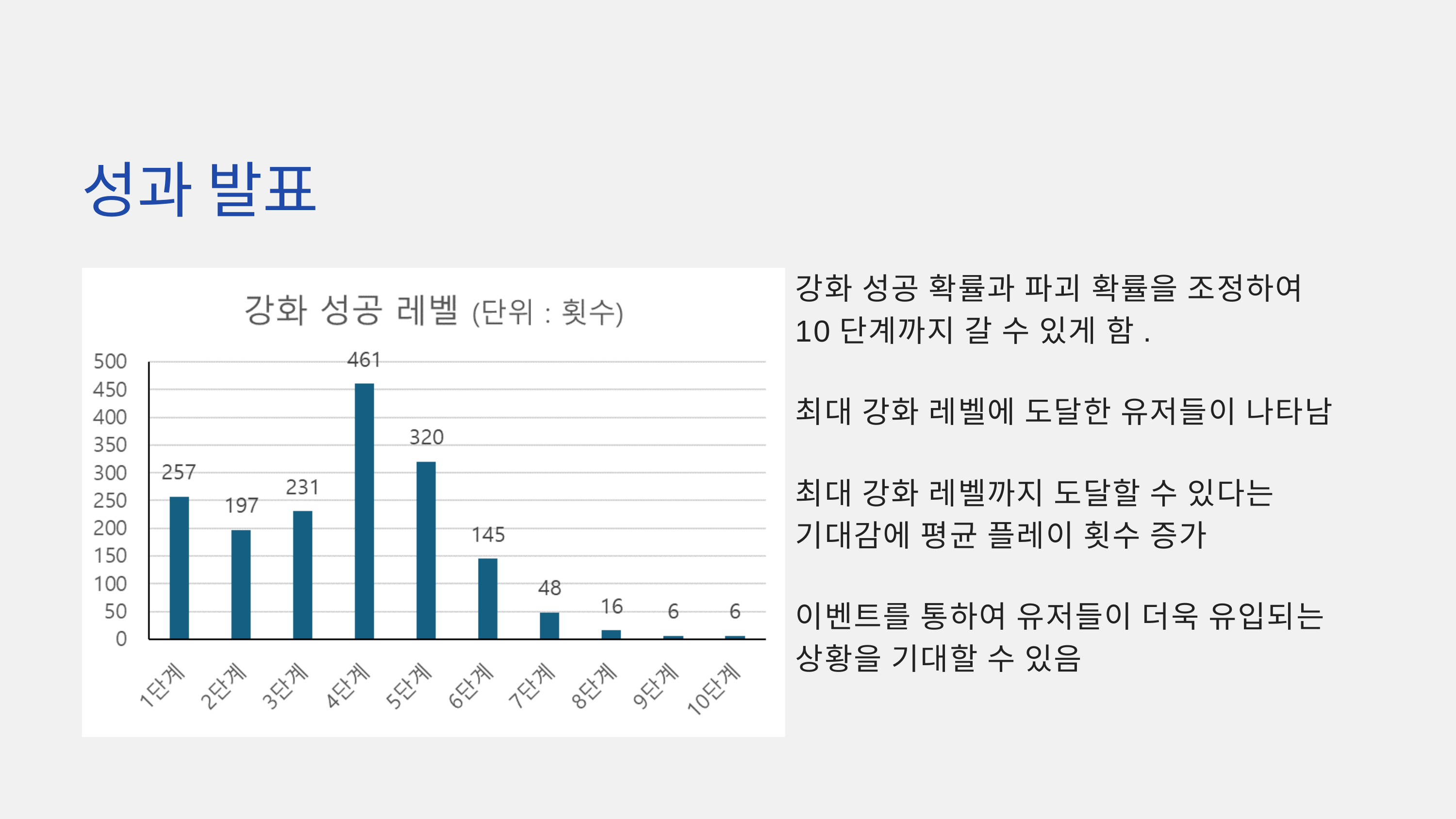

성과 발표
강화 성공 확률과 파괴 확률을 조정하여
10단계까지 갈 수 있게 함.

최대 강화 레벨에 도달한 유저들이 나타남
최대 강화 레벨까지 도달할 수 있다는
기대감에 평균 플레이 횟수 증가
이벤트를 통하여 유저들이 더욱 유입되는
상황을 기대할 수 있음